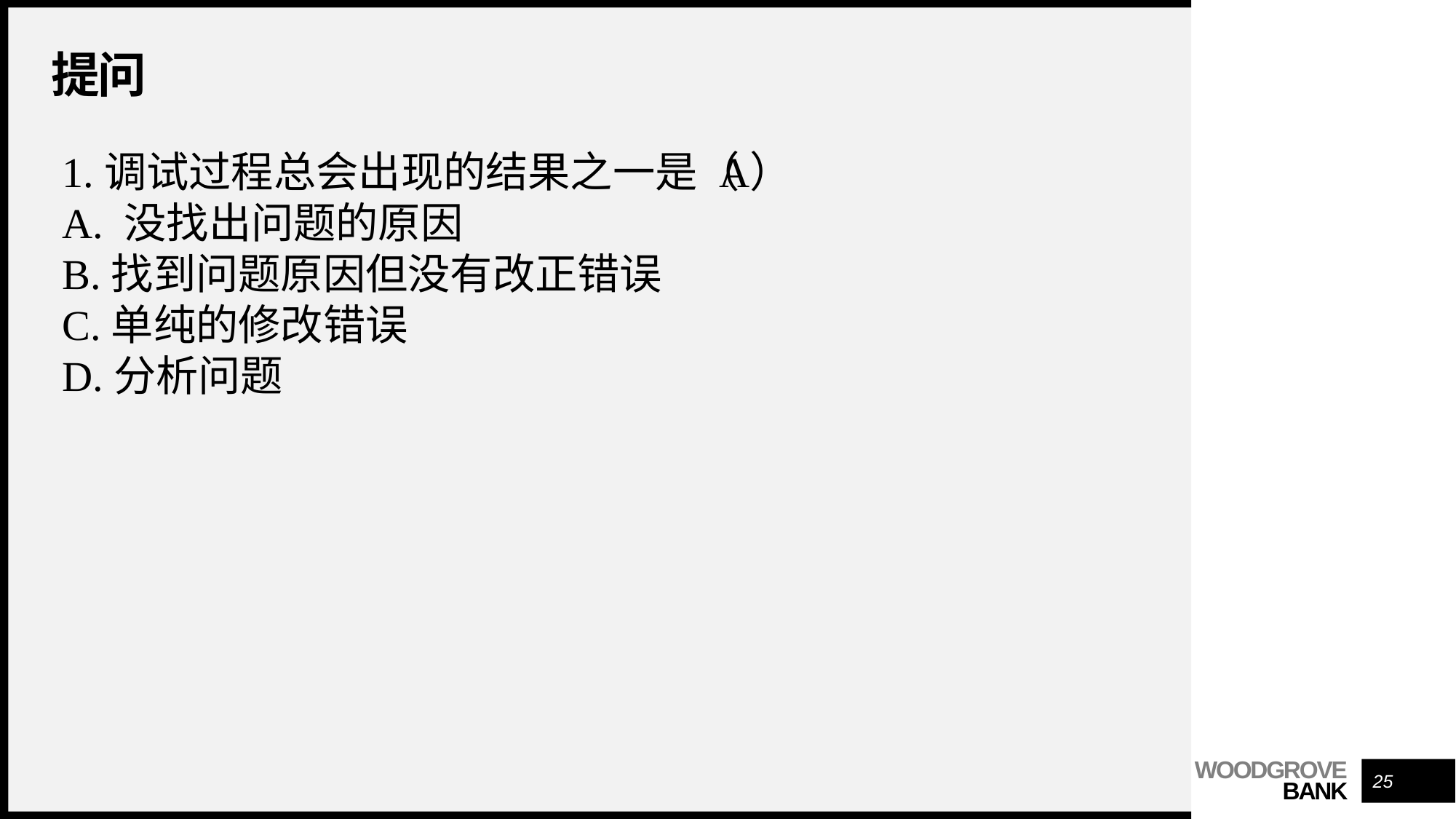

# 提问
1.调试过程总会出现的结果之一是（ ）
A. 没找出问题的原因
B.找到问题原因但没有改正错误 
C.单纯的修改错误
D.分析问题
A

25